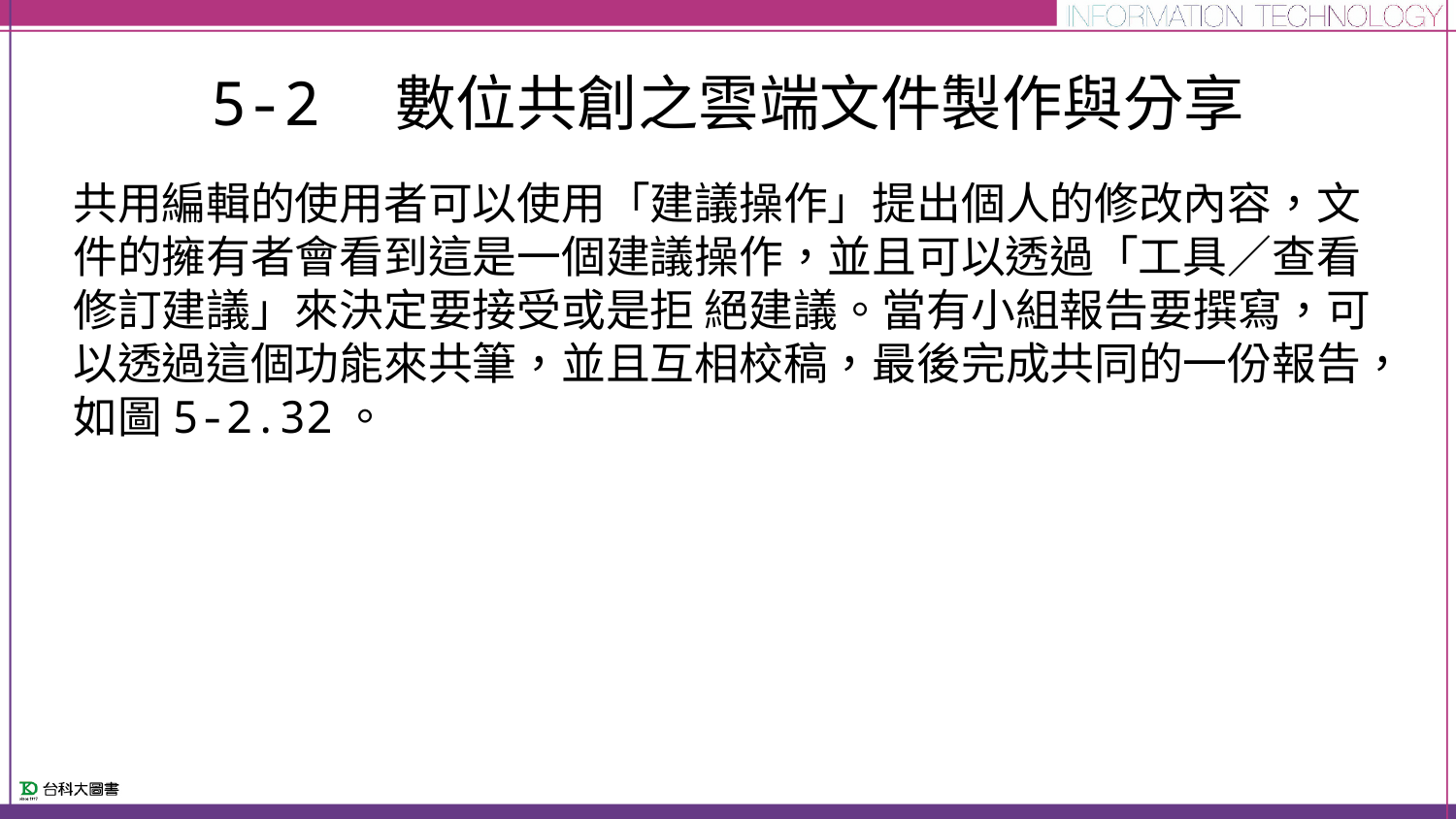

# 5-2　數位共創之雲端文件製作與分享
共用編輯的使用者可以使用「建議操作」提出個人的修改內容，文件的擁有者會看到這是一個建議操作，並且可以透過「工具／查看修訂建議」來決定要接受或是拒 絕建議。當有小組報告要撰寫，可以透過這個功能來共筆，並且互相校稿，最後完成共同的一份報告，如圖5-2.32。